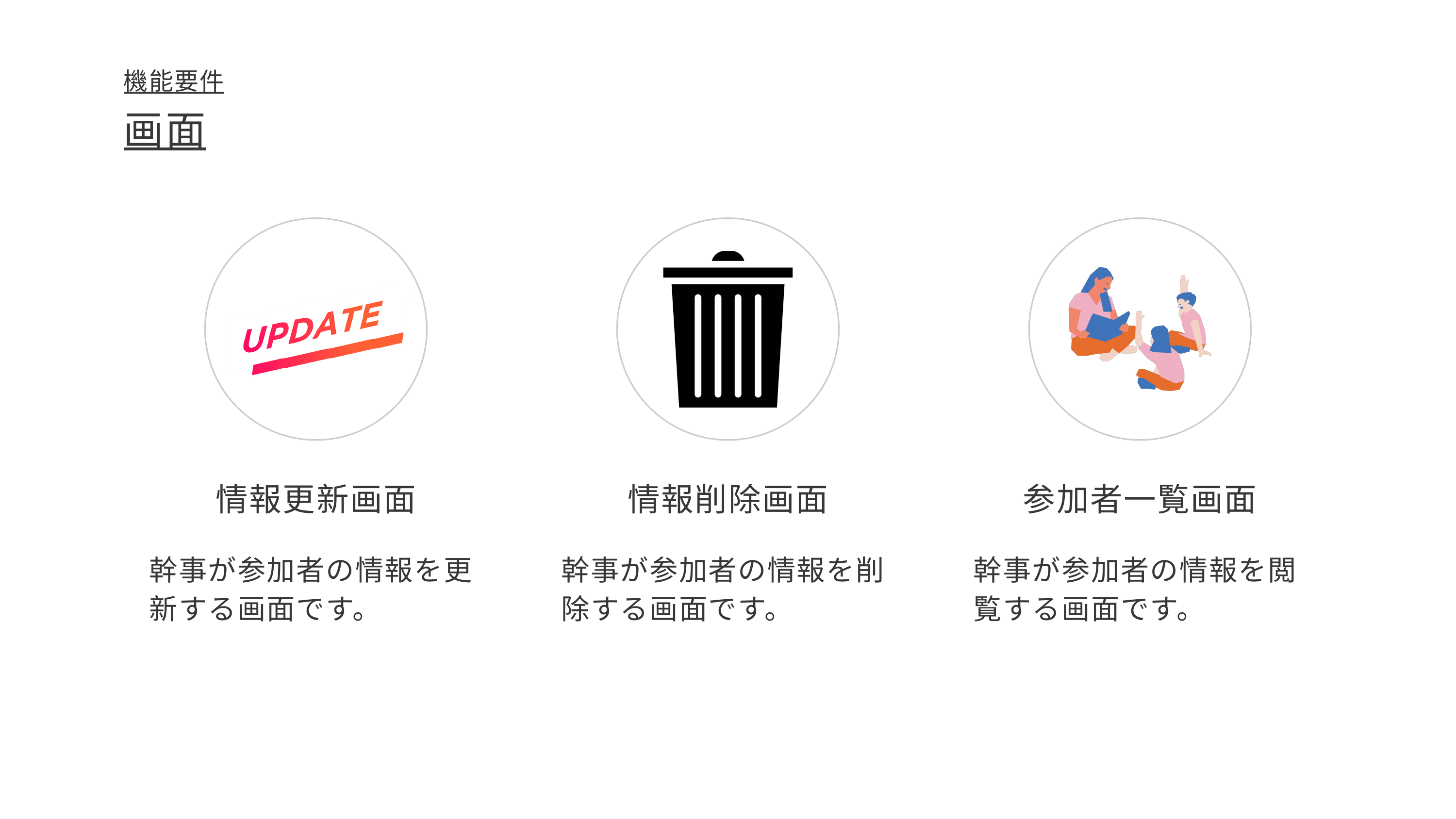

機能要件
画面

情報更新画面
情報削除画面
参加者一覧画面
幹事が参加者の情報を更新する画面です。
幹事が参加者の情報を削除する画面です。
幹事が参加者の情報を閲覧する画面です。